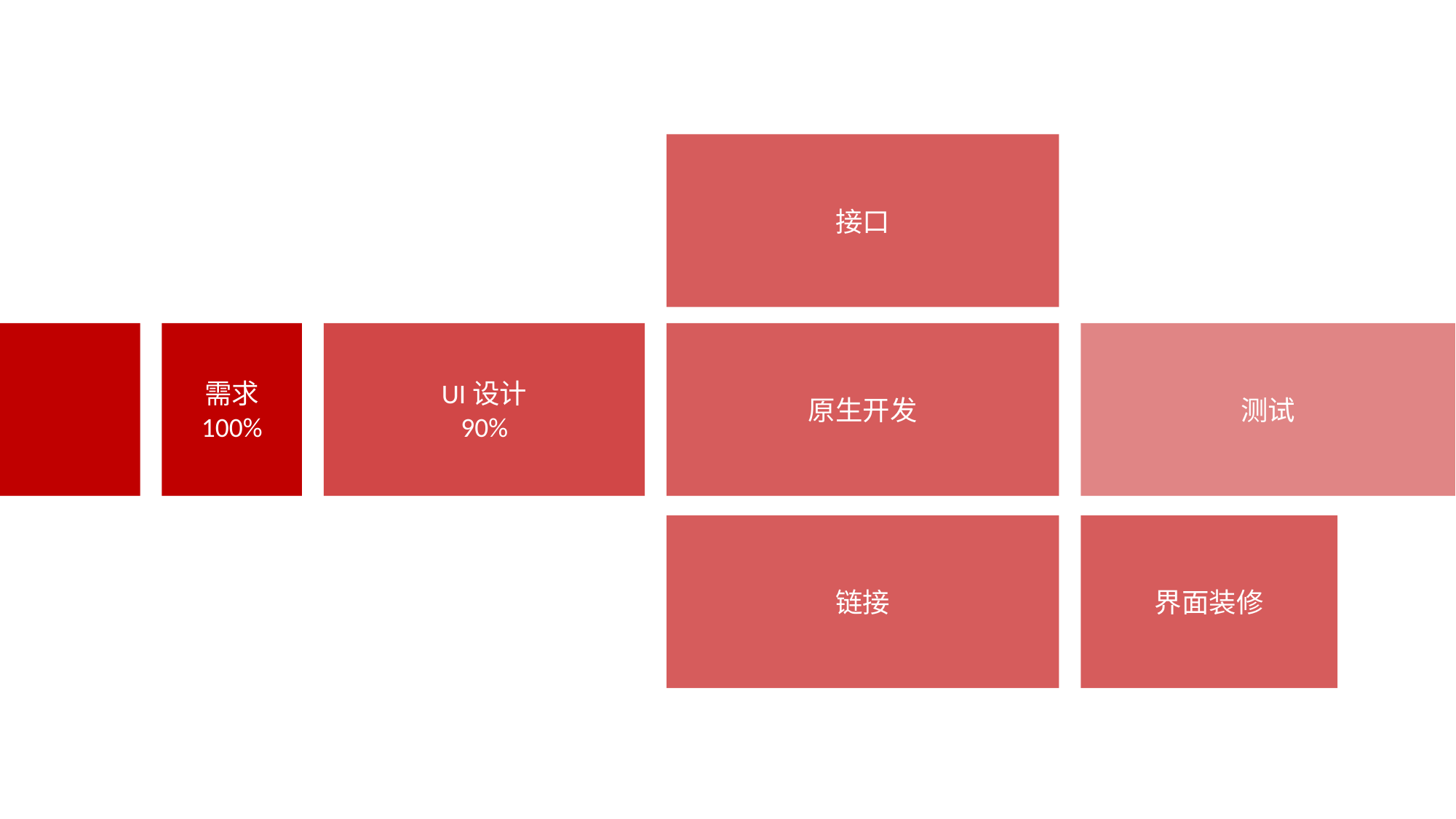

接口

需求
100%
UI设计
90%
原生开发
测试
链接
界面装修